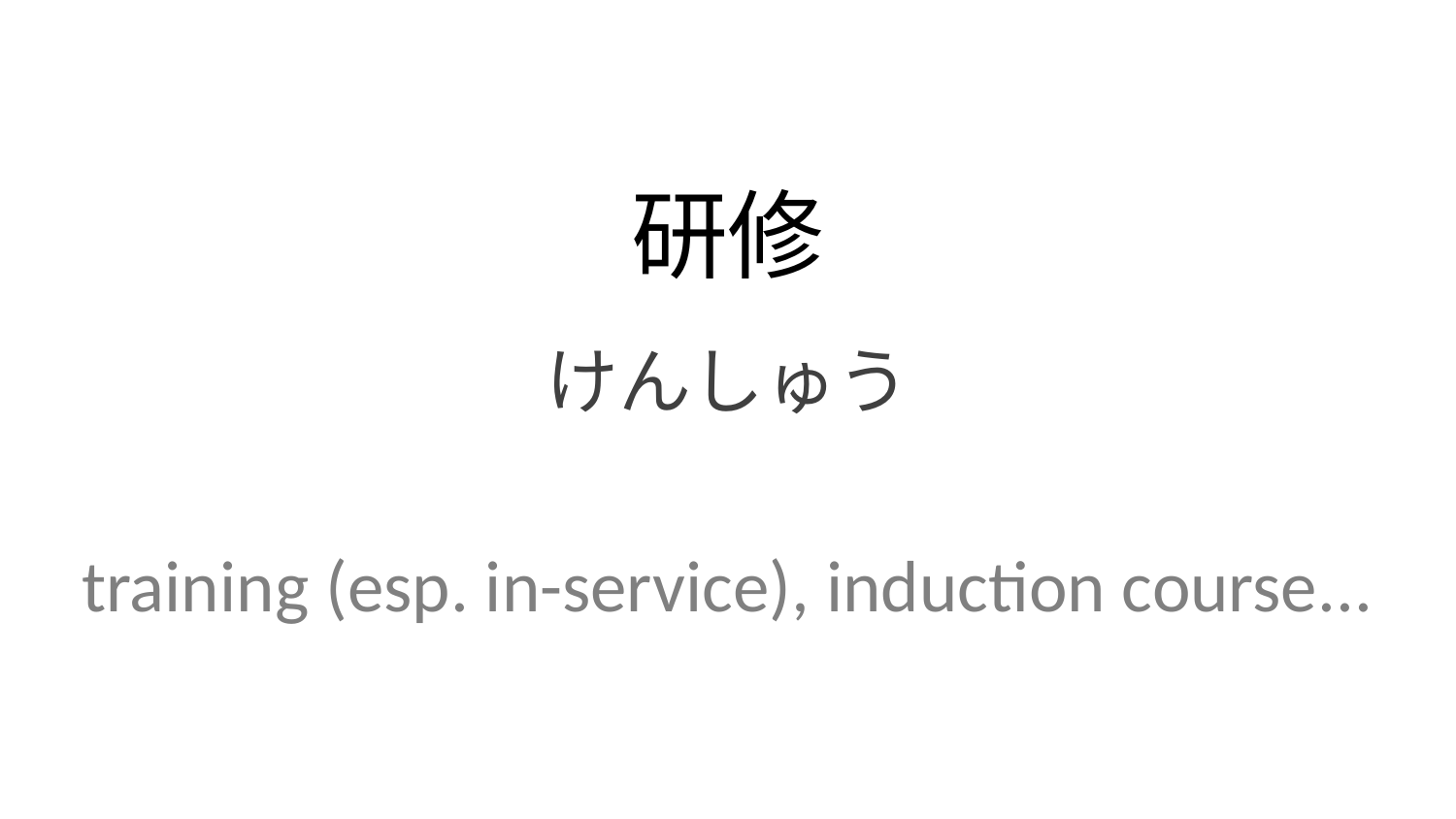

研修

けんしゅう
training (esp. in-service), induction course...